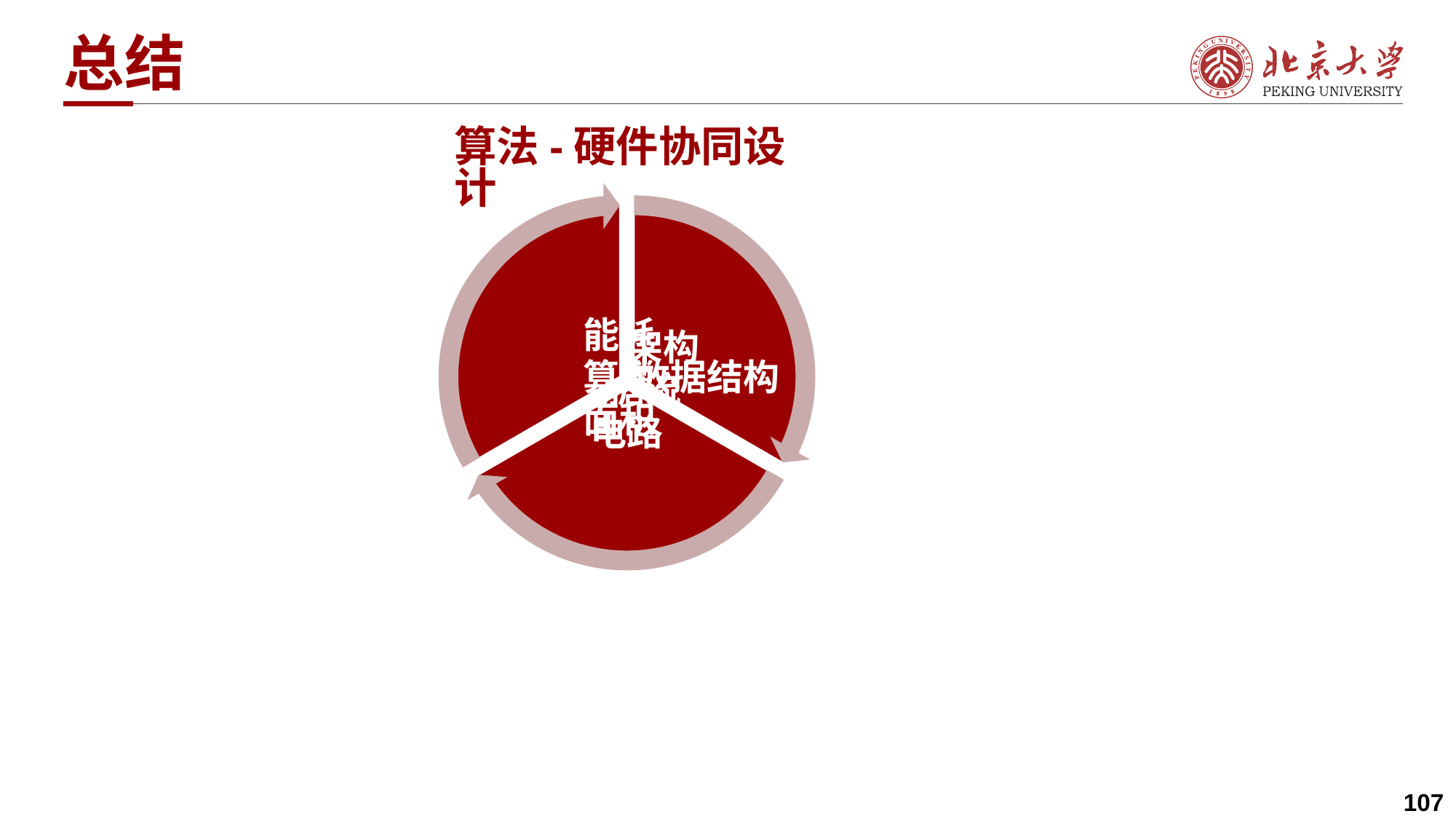

# 总结
算法-硬件协同设计
网络结构数据结构
硬件架构
数据流
电路
能耗
算力
面积
107